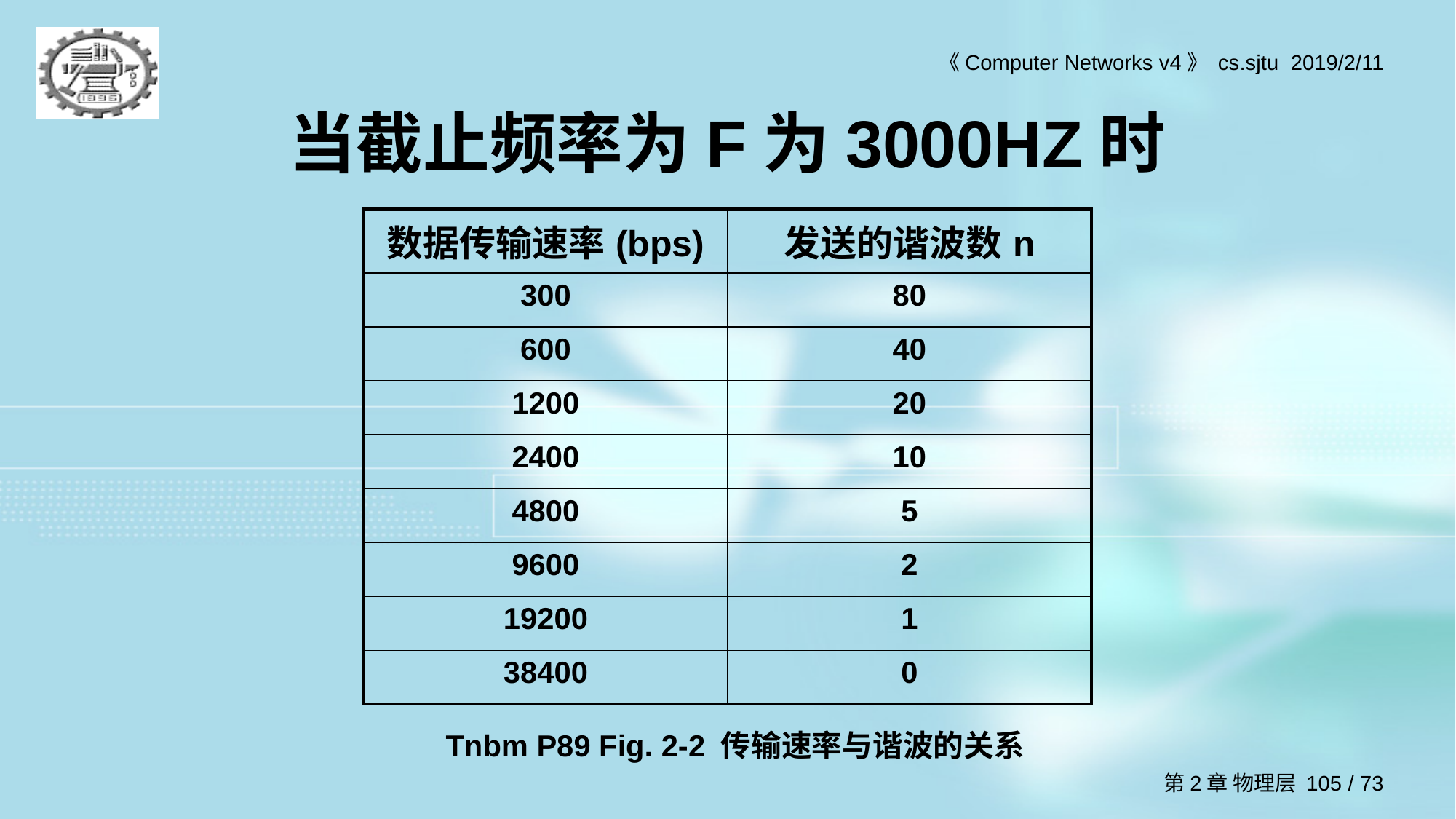

# 当截止频率为F为3000HZ时
| 数据传输速率(bps) | 发送的谐波数n |
| --- | --- |
| 300 | 80 |
| 600 | 40 |
| 1200 | 20 |
| 2400 | 10 |
| 4800 | 5 |
| 9600 | 2 |
| 19200 | 1 |
| 38400 | 0 |
Tnbm P89 Fig. 2-2 传输速率与谐波的关系